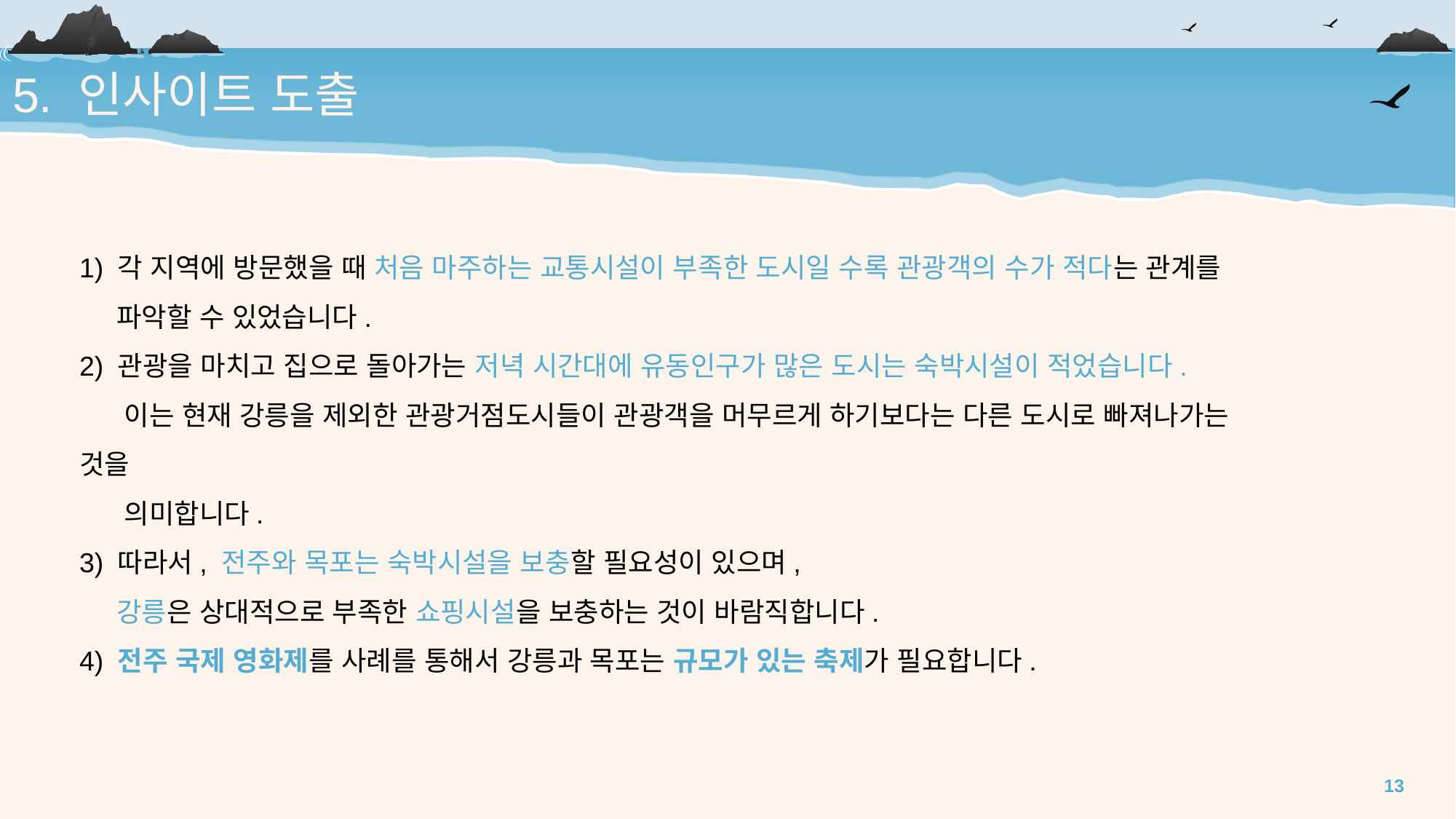

5. 인사이트 도출
1) 각 지역에 방문했을 때 처음 마주하는 교통시설이 부족한 도시일 수록 관광객의 수가 적다는 관계를
    파악할 수 있었습니다.
2) 관광을 마치고 집으로 돌아가는 저녁 시간대에 유동인구가 많은 도시는 숙박시설이 적었습니다.
     이는 현재 강릉을 제외한 관광거점도시들이 관광객을 머무르게 하기보다는 다른 도시로 빠져나가는 것을
     의미합니다.
3) 따라서, 전주와 목포는 숙박시설을 보충할 필요성이 있으며,
    강릉은 상대적으로 부족한 쇼핑시설을 보충하는 것이 바람직합니다.
4) 전주 국제 영화제를 사례를 통해서 강릉과 목포는 규모가 있는 축제가 필요합니다.
13